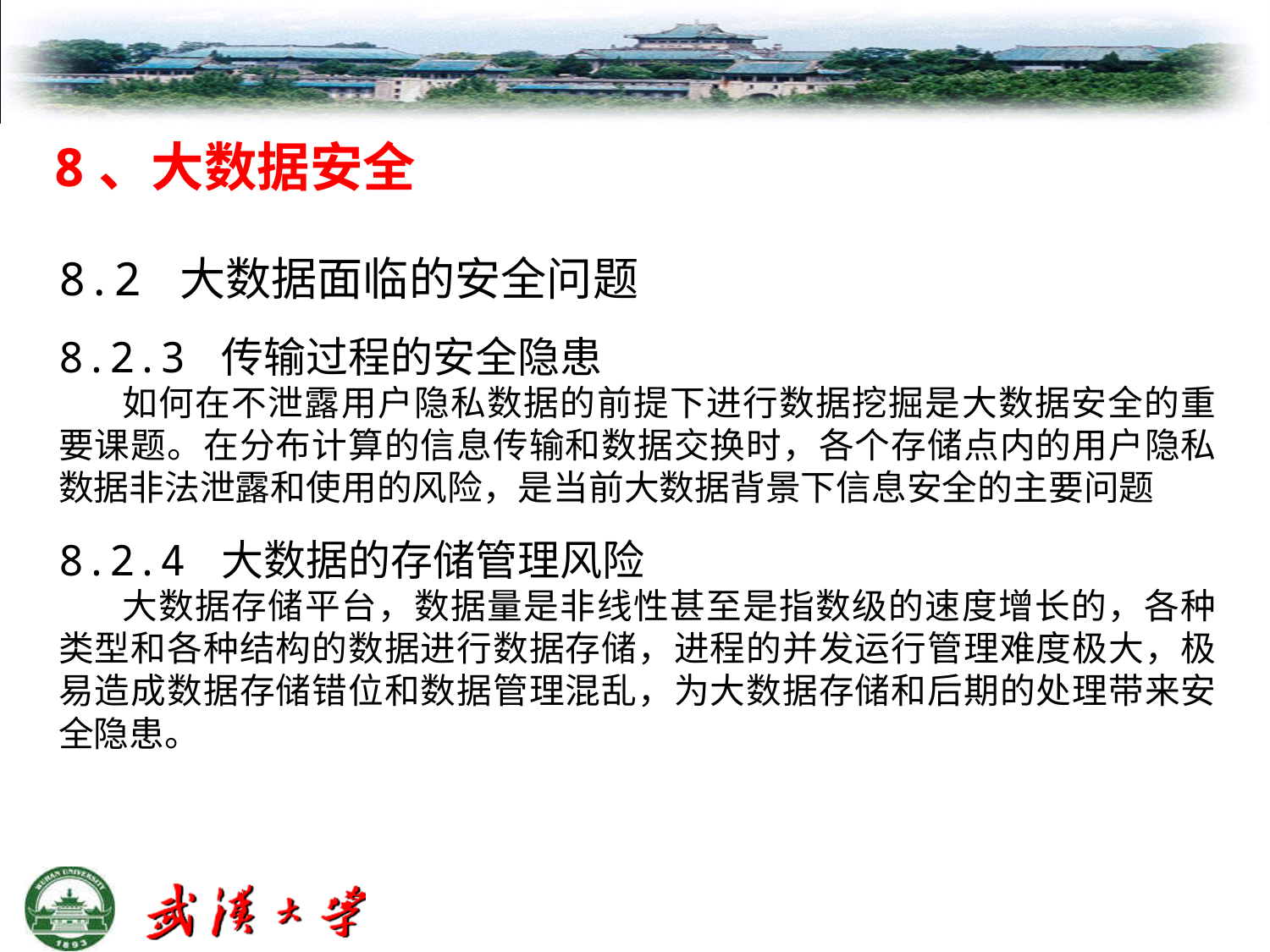

8、大数据安全
8.2 大数据面临的安全问题
8.2.3 传输过程的安全隐患
如何在不泄露用户隐私数据的前提下进行数据挖掘是大数据安全的重要课题。在分布计算的信息传输和数据交换时，各个存储点内的用户隐私数据非法泄露和使用的风险，是当前大数据背景下信息安全的主要问题
8.2.4 大数据的存储管理风险
大数据存储平台，数据量是非线性甚至是指数级的速度增长的，各种类型和各种结构的数据进行数据存储，进程的并发运行管理难度极大，极易造成数据存储错位和数据管理混乱，为大数据存储和后期的处理带来安全隐患。